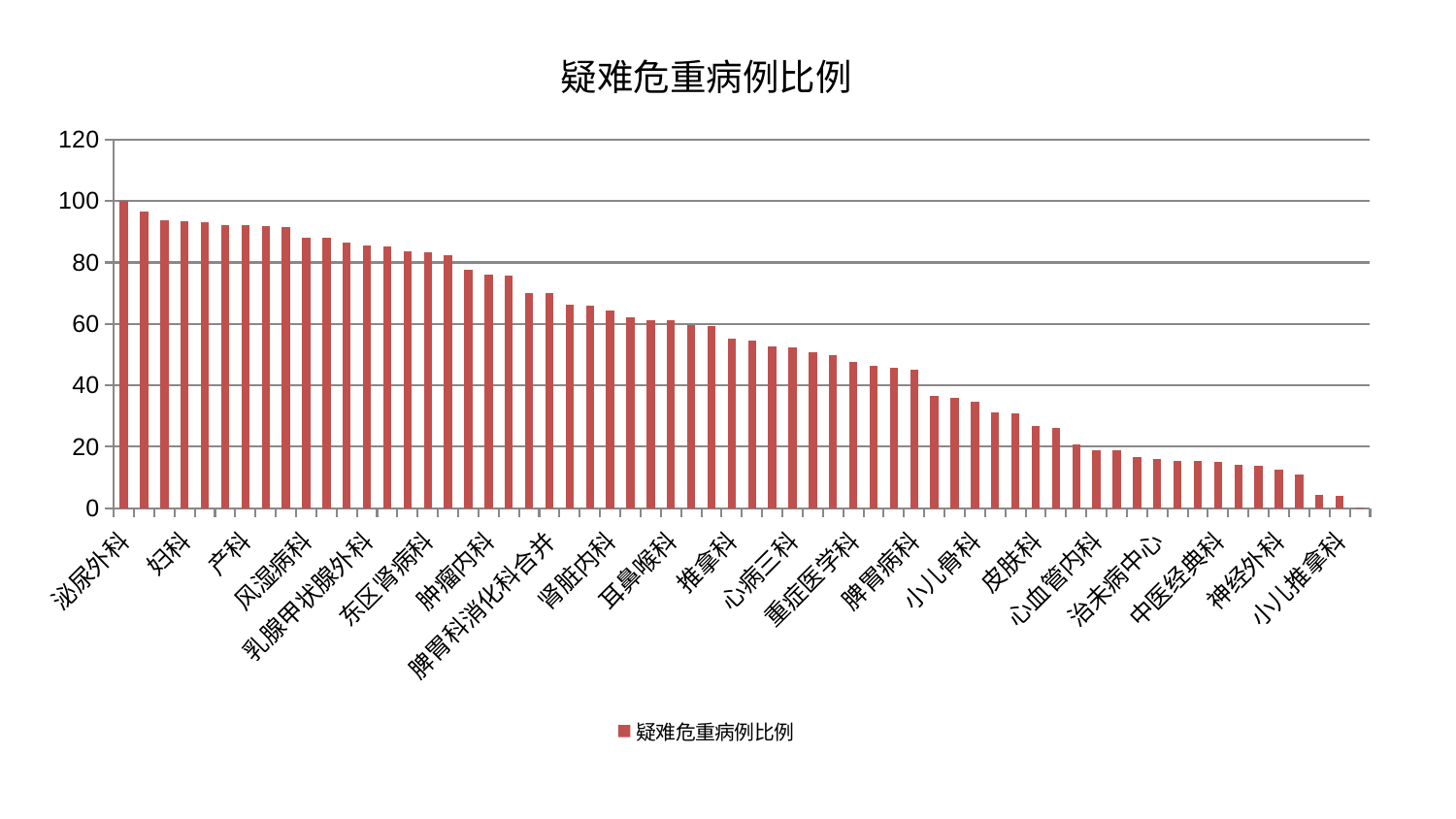

### Chart: 疑难危重病例比例

| Category | 疑难危重病例比例 |
|---|---|
| 泌尿外科 | 100.0 |
| 中医外治中心 | 96.7246683436107 |
| 综合内科 | 93.70574599930116 |
| 妇科 | 93.3874080297102 |
| 老年医学科 | 93.11179056273524 |
| 内分泌科 | 92.09846559078244 |
| 产科 | 92.09606646088167 |
| 血液科 | 91.88694506207622 |
| 运动损伤骨科 | 91.52376431495169 |
| 风湿病科 | 88.18221671904313 |
| 西区重症医学科 | 87.90216048469459 |
| 普通外科 | 86.43118055035258 |
| 乳腺甲状腺外科 | 85.549591315986 |
| 脊柱骨科 | 85.25130567612796 |
| 妇科妇二科合并 | 83.55797177090538 |
| 东区肾病科 | 83.46836574099868 |
| 妇二科 | 82.36892424847316 |
| 骨科 | 77.55480386416241 |
| 肿瘤内科 | 76.10070909004588 |
| 肾病科 | 75.73986693234541 |
| 医院 | 70.09381586956903 |
| 脾胃科消化科合并 | 70.08441917622541 |
| 肝病科 | 66.12473835575001 |
| 消化内科 | 65.90362710170687 |
| 肾脏内科 | 64.3881384096529 |
| 脑病三科 | 62.32613935439595 |
| 康复科 | 61.3214269497478 |
| 耳鼻喉科 | 61.11161696548802 |
| 针灸科 | 59.56876454547696 |
| 心病二科 | 59.32088447453375 |
| 推拿科 | 55.32937724676896 |
| 眼科 | 54.58163213978116 |
| 显微骨科 | 52.573442834336085 |
| 心病三科 | 52.257788455315946 |
| 心病一科 | 50.933427474724766 |
| 肛肠科 | 49.9121189256394 |
| 重症医学科 | 47.54872649602002 |
| 创伤骨科 | 46.521804175858016 |
| 肝胆外科 | 45.60210416091918 |
| 脾胃病科 | 44.95102343886201 |
| 微创骨科 | 36.704789575522966 |
| 周围血管科 | 35.95305725069813 |
| 小儿骨科 | 34.70662179962096 |
| 心病四科 | 31.237136010849547 |
| 美容皮肤科 | 30.902738206457812 |
| 皮肤科 | 26.650576557328396 |
| 男科 | 26.047112005896107 |
| 口腔科 | 20.659203731956094 |
| 心血管内科 | 18.888217840461014 |
| 身心医学科 | 18.73077928254362 |
| 关节骨科 | 16.6213229028897 |
| 治未病中心 | 16.194543489149456 |
| 呼吸内科 | 15.545425485426346 |
| 胸外科 | 15.401841002753121 |
| 中医经典科 | 15.150224900822396 |
| 脑病一科 | 14.004838870710643 |
| 东区重症医学科 | 13.920647144757226 |
| 神经外科 | 12.490703801038075 |
| 神经内科 | 10.95522866219098 |
| 儿科 | 4.306566391134418 |
| 小儿推拿科 | 4.061316163096087 |
| 脑病二科 | 0.35936913031631035 |
250